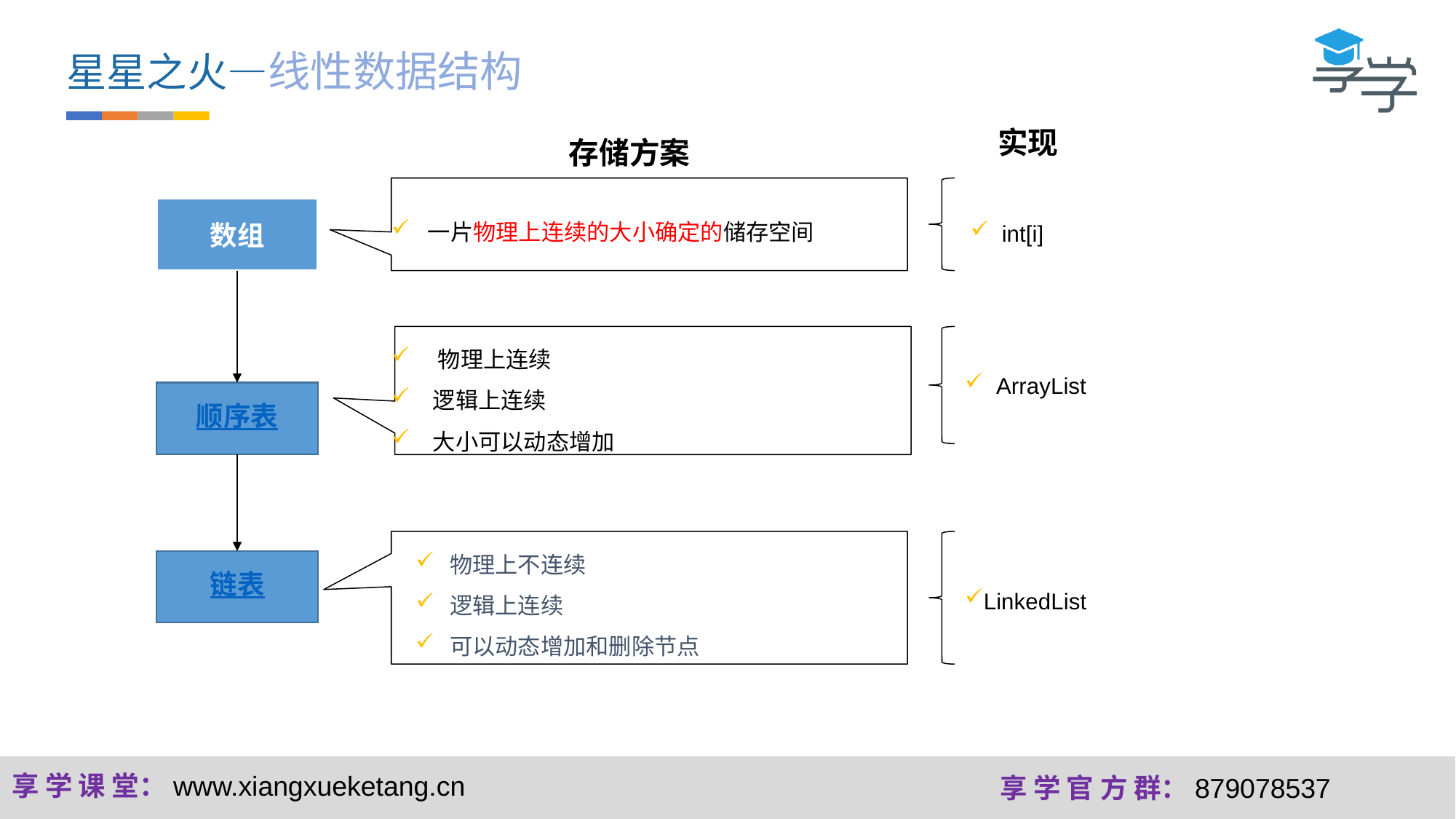

星星之火—线性数据结构

实现
存储方案

数组
 一片物理上连续的大小确定的储存空间
  int[i]
排序和查找算
   物理上连续
  逻辑上连续
  大小可以动态增加

  ArrayList
顺序表
物理上不连续
逻辑上连续
可以动态增加和删除节点

链表
LinkedList